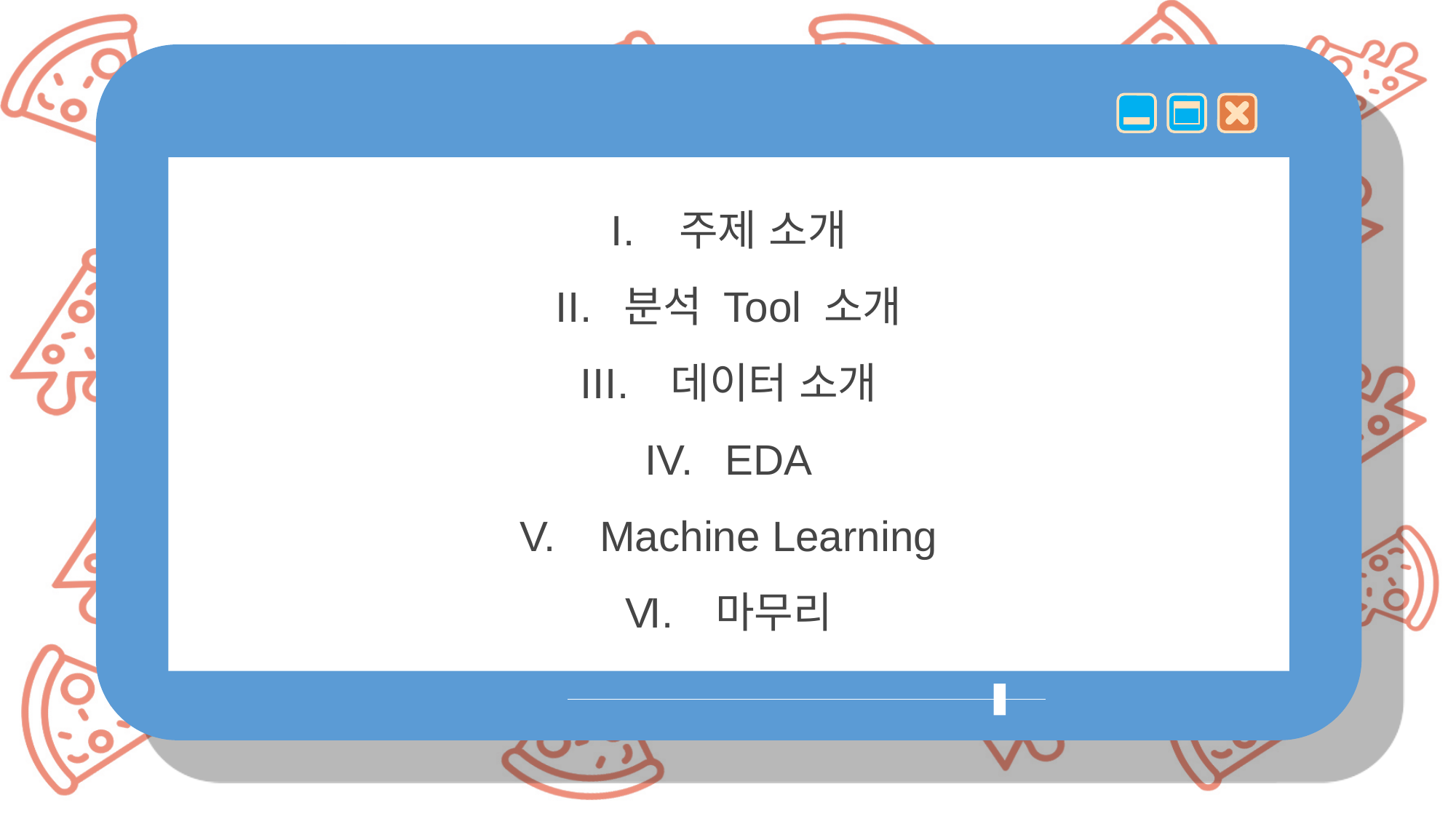

주제 소개
분석 Tool 소개
 데이터 소개
 EDA
 Machine Learning
 마무리